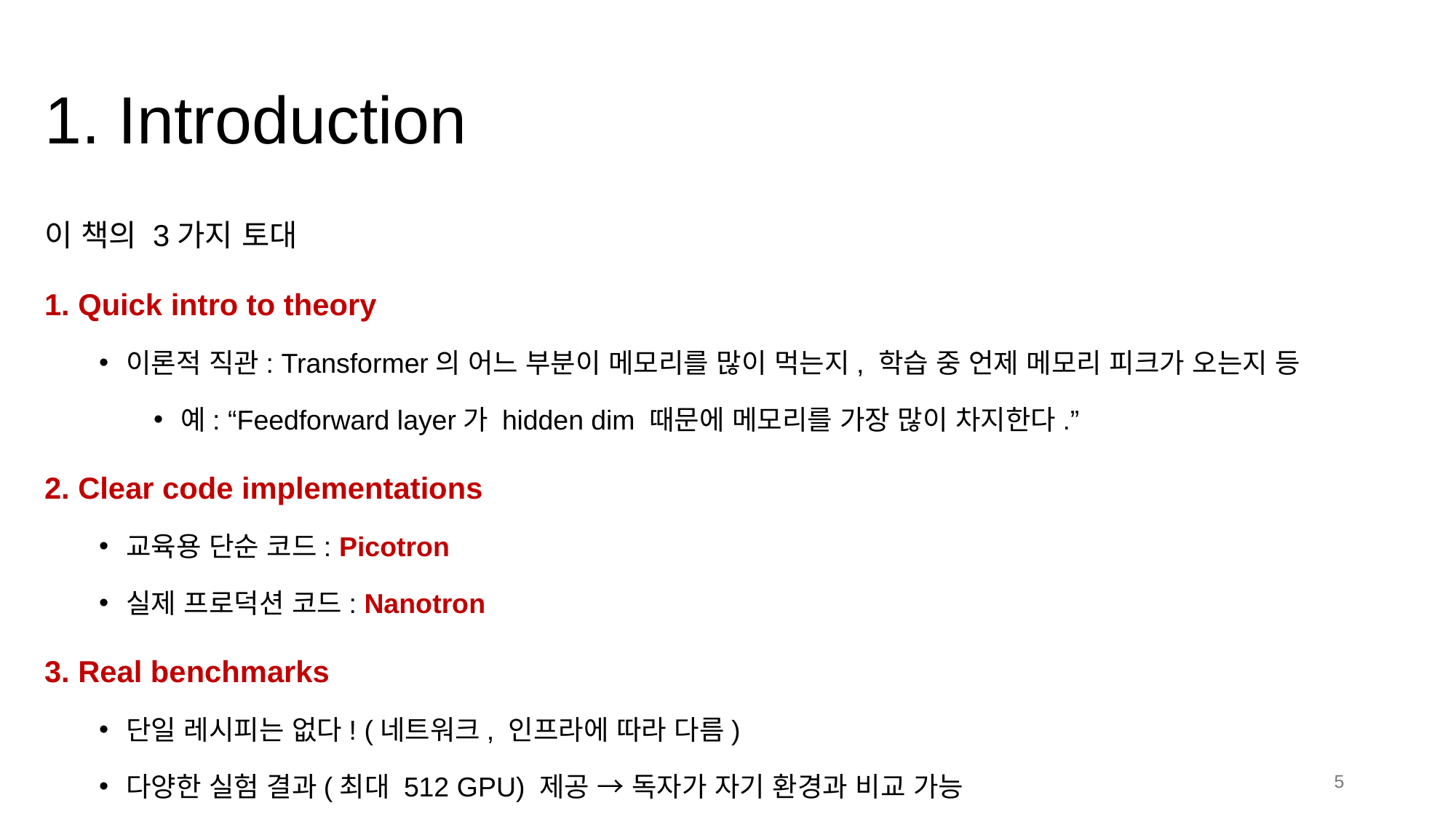

# 1. Introduction
이 책의 3가지 토대
1. Quick intro to theory
이론적 직관: Transformer의 어느 부분이 메모리를 많이 먹는지, 학습 중 언제 메모리 피크가 오는지 등
예: “Feedforward layer가 hidden dim 때문에 메모리를 가장 많이 차지한다.”
2. Clear code implementations
교육용 단순 코드: Picotron
실제 프로덕션 코드: Nanotron
3. Real benchmarks
단일 레시피는 없다! (네트워크, 인프라에 따라 다름)
다양한 실험 결과(최대 512 GPU) 제공 → 독자가 자기 환경과 비교 가능
5